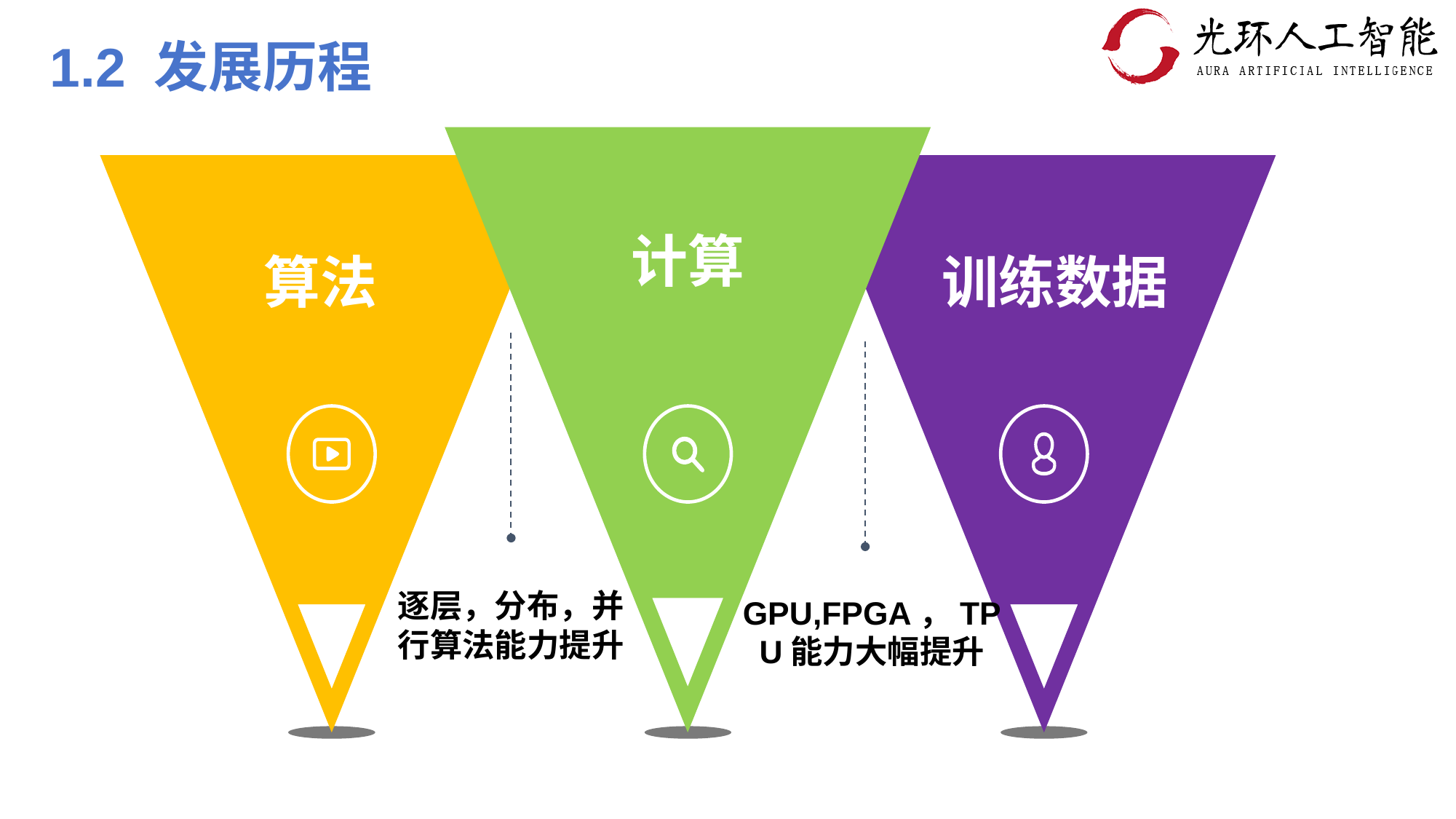

# 1.2 发展历程

计算
算法
训练数据

逐层，分布，并行算法能力提升
GPU,FPGA，TPU能力大幅提升

计算
算法

逐层，分布，并行算法能力提升
GPU,FPGA，TPU能力大幅提升